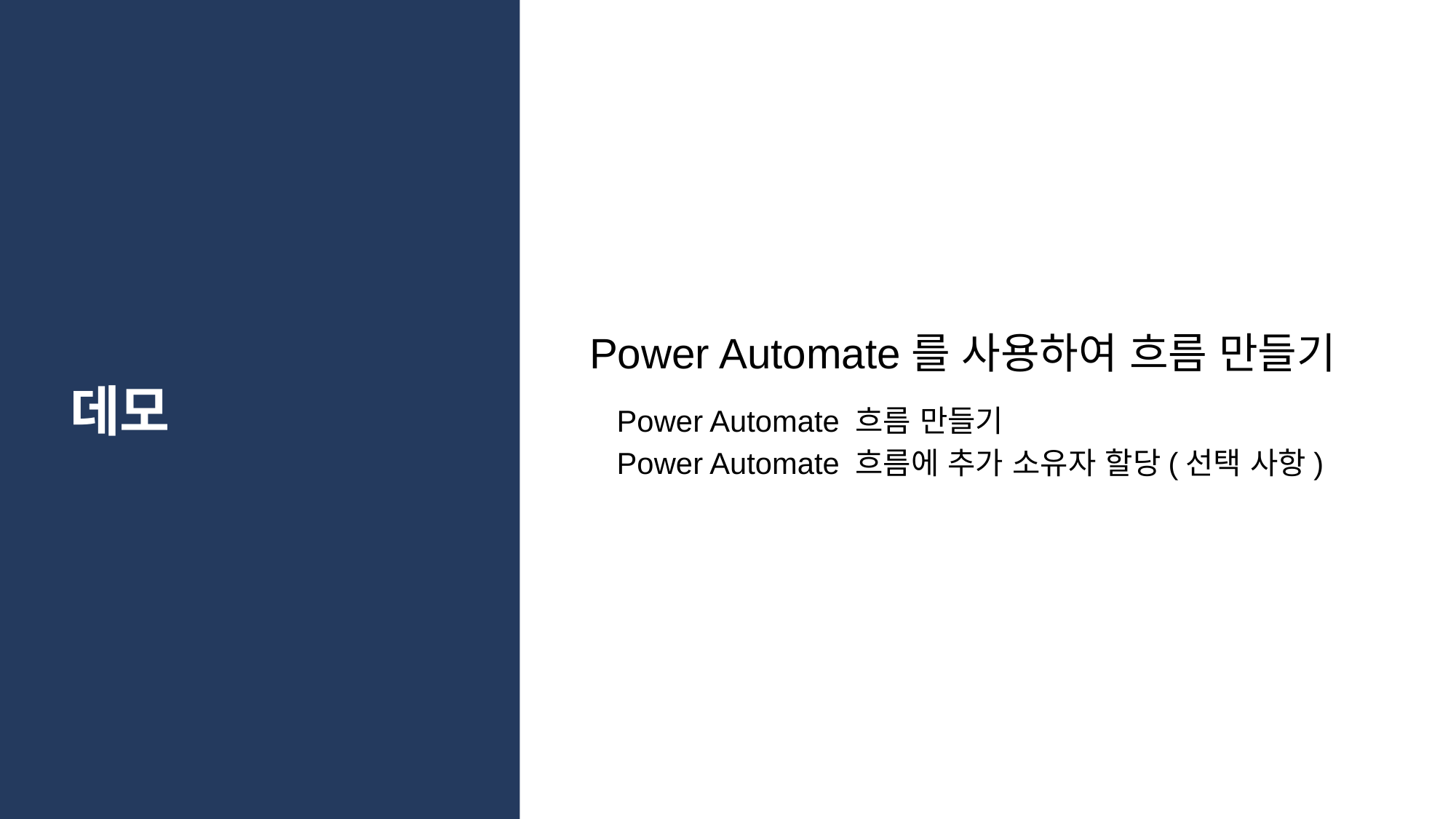

Power Automate를 사용하여 흐름 만들기
Power Automate 흐름 만들기
Power Automate 흐름에 추가 소유자 할당(선택 사항)

# 데모